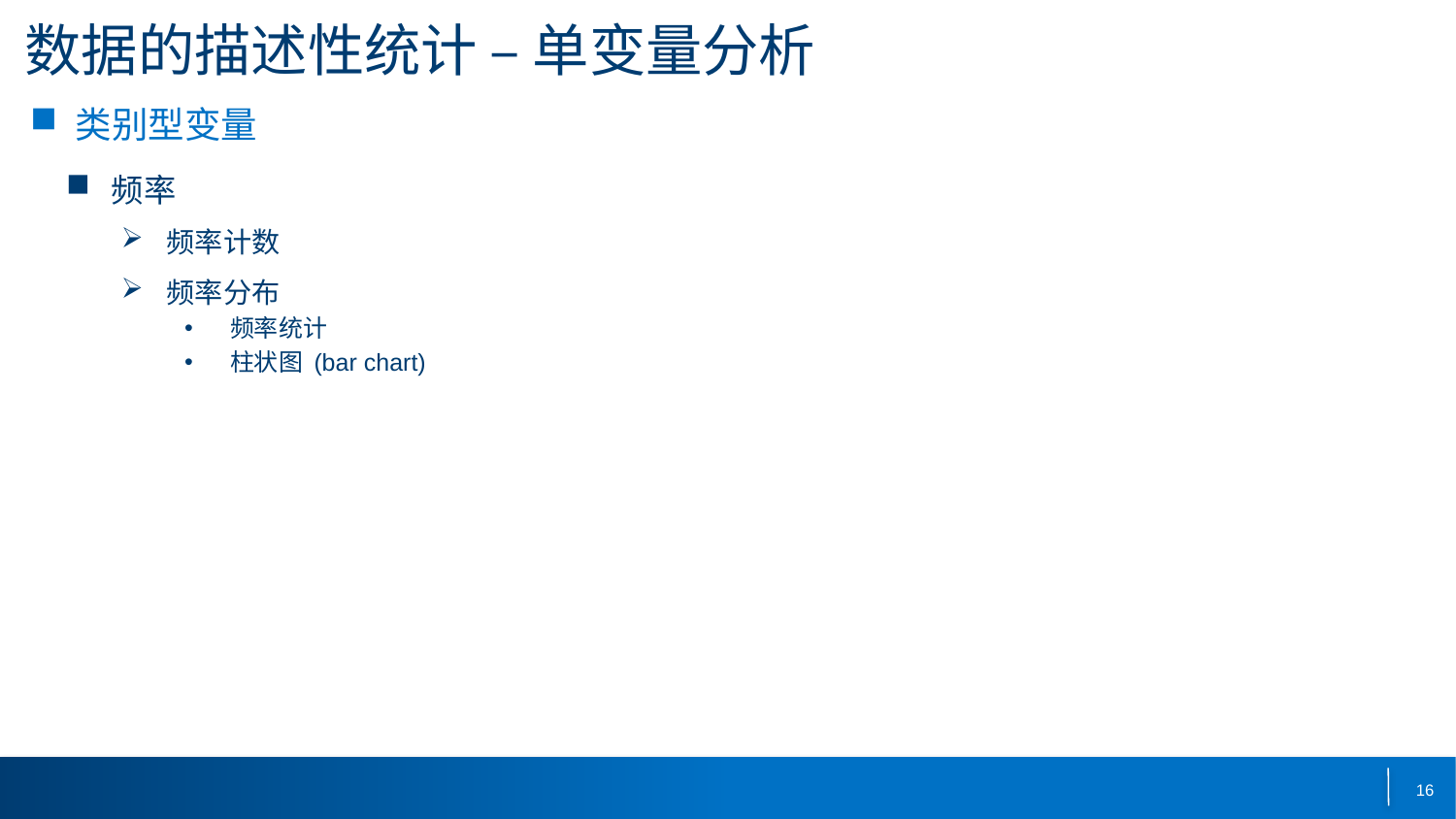

# 数据的描述性统计 – 单变量分析
类别型变量
频率
频率计数
频率分布
频率统计
柱状图 (bar chart)
16